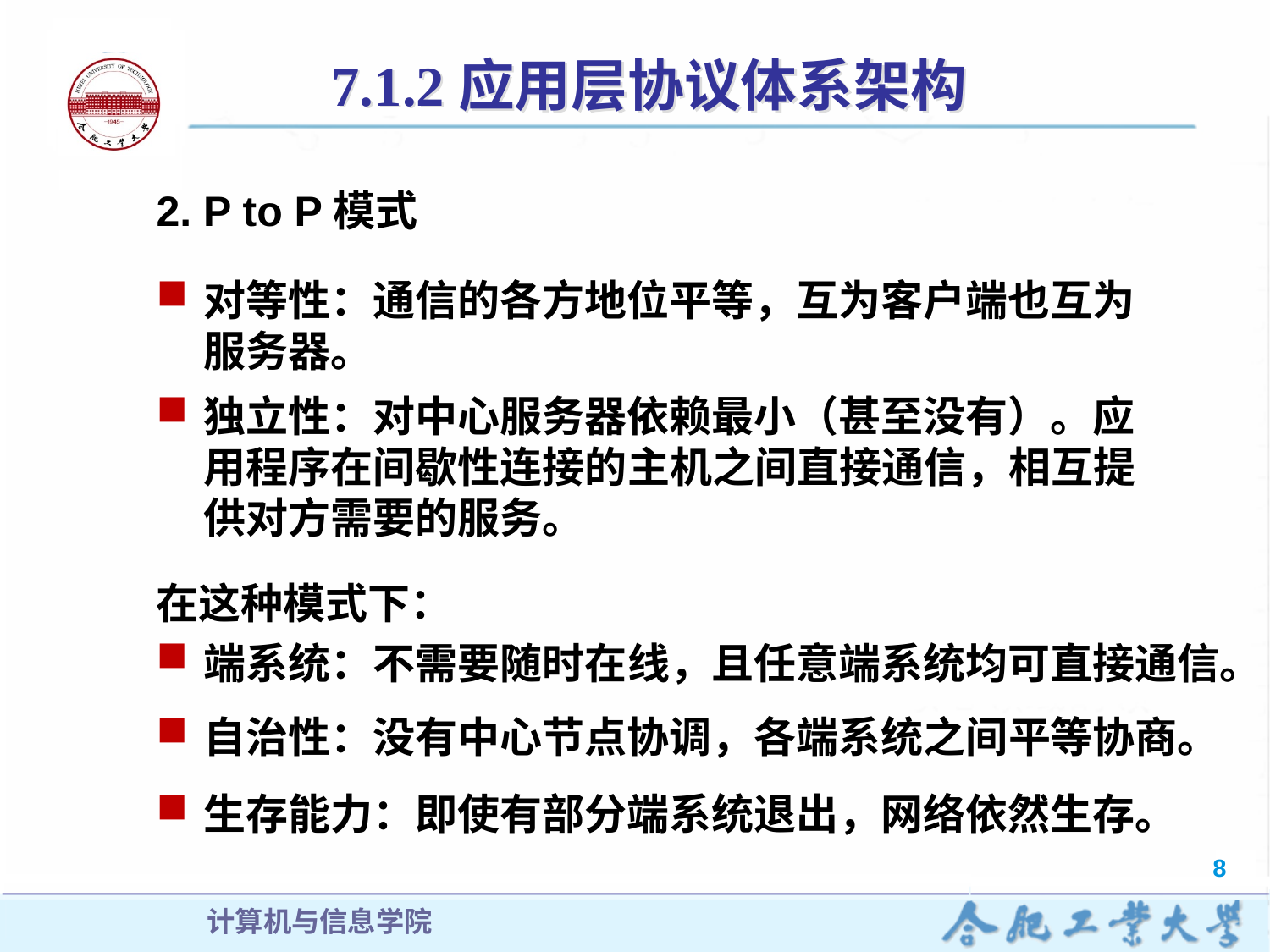

7.1.2应用层协议体系架构
2. P to P模式
对等性：通信的各方地位平等，互为客户端也互为服务器。
独立性：对中心服务器依赖最小（甚至没有）。应用程序在间歇性连接的主机之间直接通信，相互提供对方需要的服务。
在这种模式下：
端系统：不需要随时在线，且任意端系统均可直接通信。
自治性：没有中心节点协调，各端系统之间平等协商。
生存能力：即使有部分端系统退出，网络依然生存。